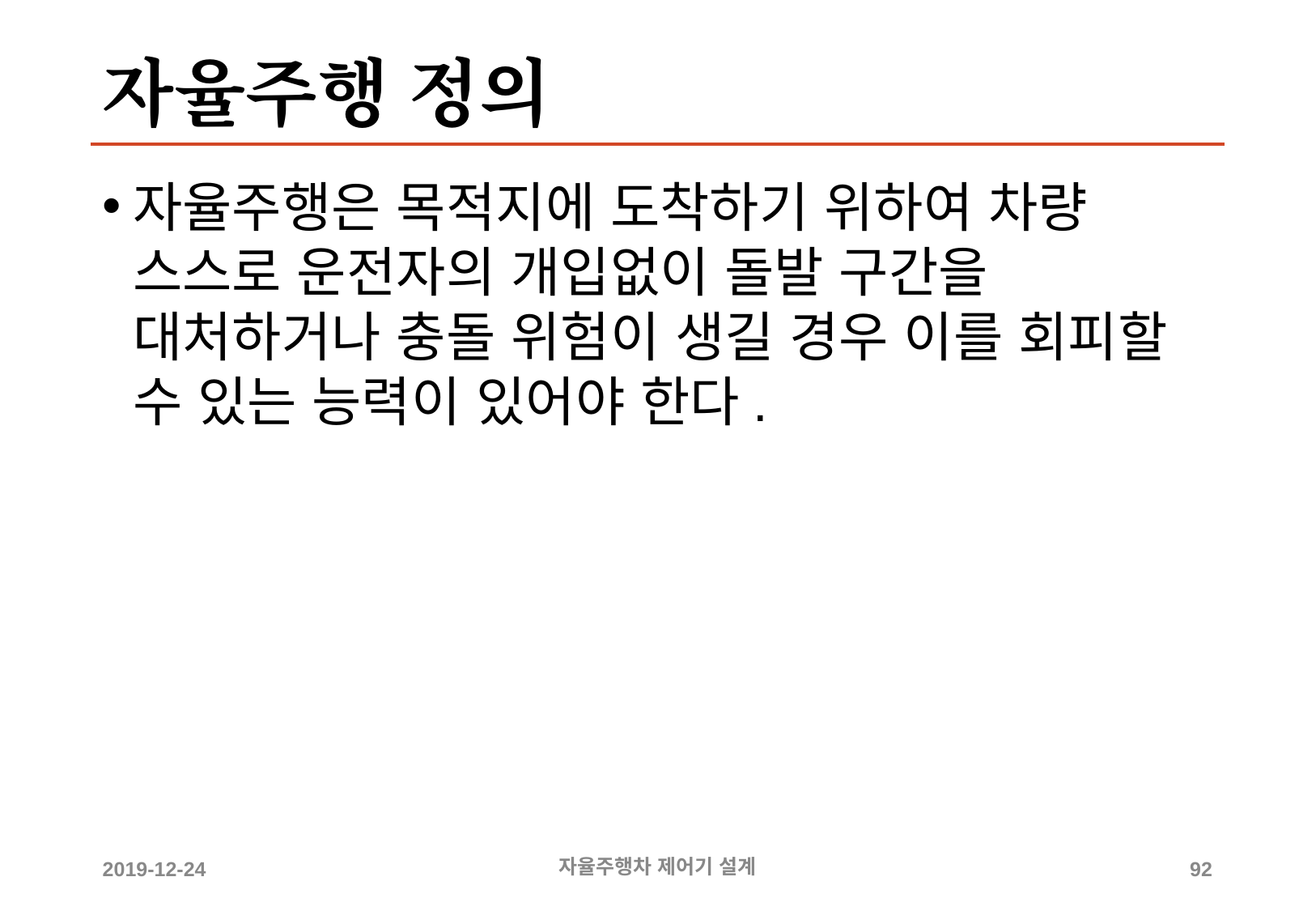

# 자율주행 정의
자율주행은 목적지에 도착하기 위하여 차량 스스로 운전자의 개입없이 돌발 구간을 대처하거나 충돌 위험이 생길 경우 이를 회피할 수 있는 능력이 있어야 한다.
2019-12-24
자율주행차 제어기 설계
92